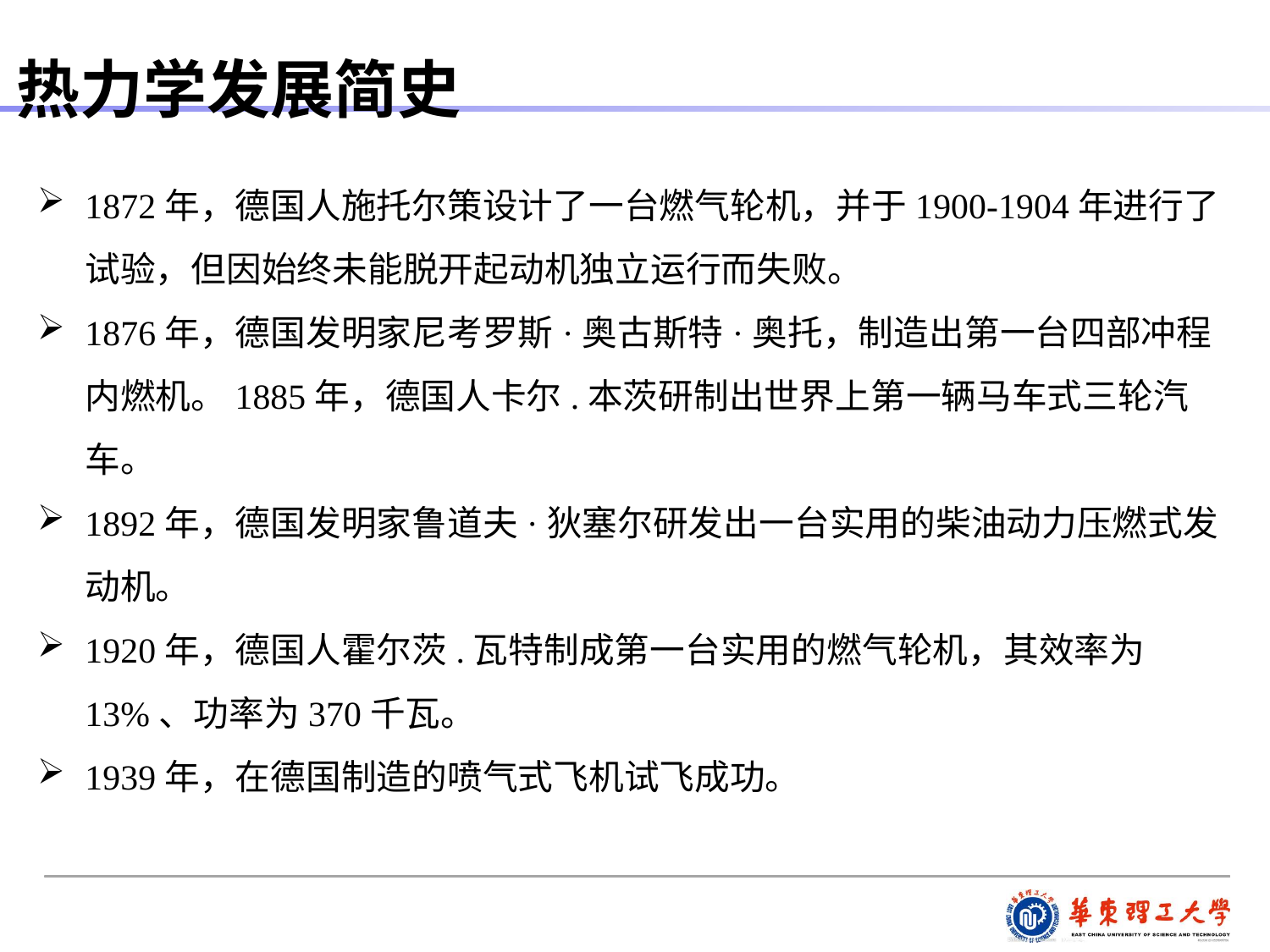

热力学发展简史
1872年，德国人施托尔策设计了一台燃气轮机，并于1900-1904年进行了试验，但因始终未能脱开起动机独立运行而失败。
1876年，德国发明家尼考罗斯·奥古斯特·奥托，制造出第一台四部冲程内燃机。1885年，德国人卡尔.本茨研制出世界上第一辆马车式三轮汽车。
1892年，德国发明家鲁道夫·狄塞尔研发出一台实用的柴油动力压燃式发动机。
1920年，德国人霍尔茨.瓦特制成第一台实用的燃气轮机，其效率为13%、功率为370千瓦。
1939年，在德国制造的喷气式飞机试飞成功。